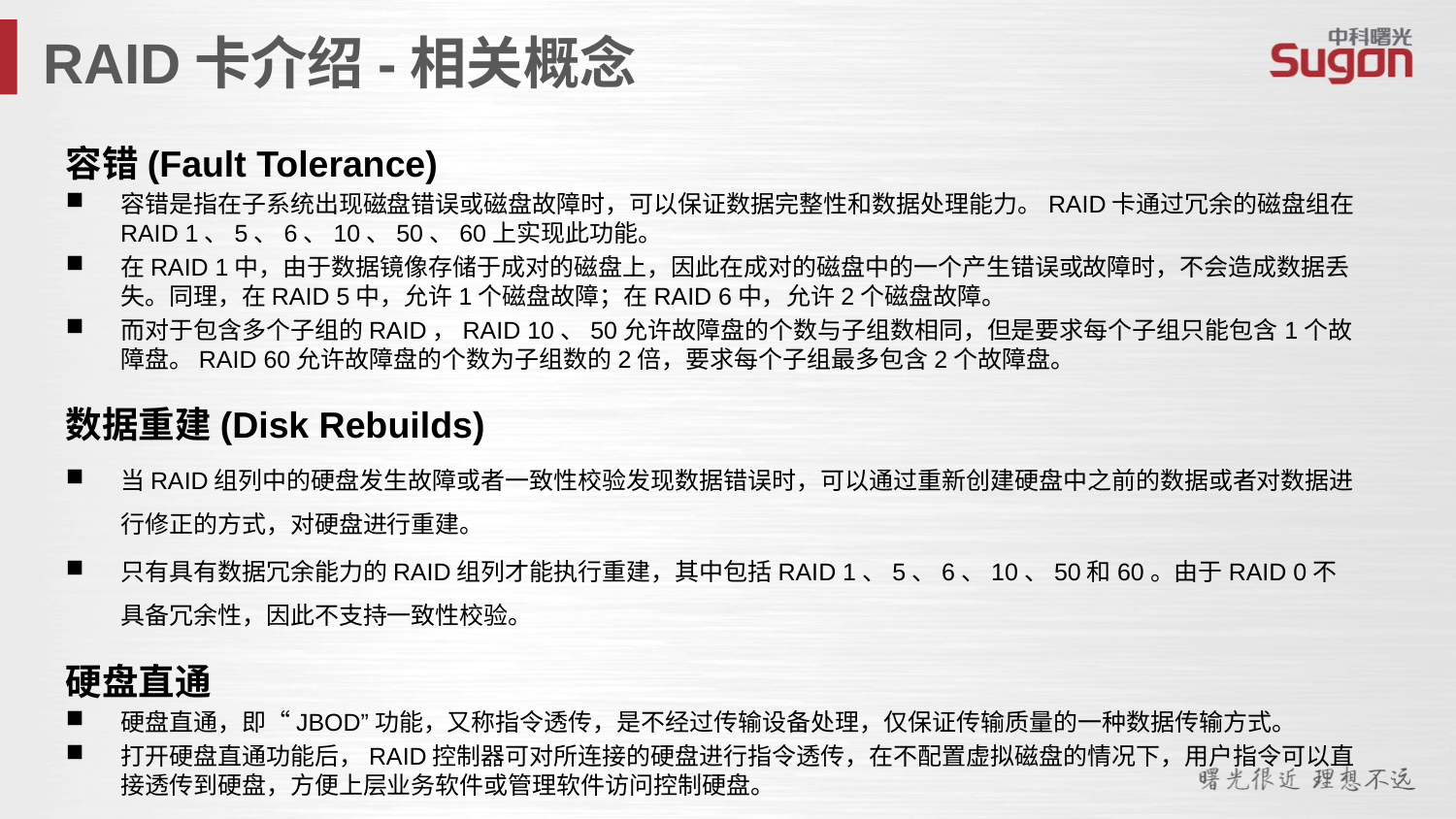

RAID卡介绍-相关概念
容错(Fault Tolerance)
容错是指在子系统出现磁盘错误或磁盘故障时，可以保证数据完整性和数据处理能力。RAID卡通过冗余的磁盘组在RAID 1、5、6、10、50、60上实现此功能。
在RAID 1中，由于数据镜像存储于成对的磁盘上，因此在成对的磁盘中的一个产生错误或故障时，不会造成数据丢失。同理，在RAID 5中，允许1个磁盘故障；在RAID 6中，允许2个磁盘故障。
而对于包含多个子组的RAID，RAID 10、50允许故障盘的个数与子组数相同，但是要求每个子组只能包含1个故障盘。RAID 60允许故障盘的个数为子组数的2倍，要求每个子组最多包含2个故障盘。
数据重建(Disk Rebuilds)
当RAID组列中的硬盘发生故障或者一致性校验发现数据错误时，可以通过重新创建硬盘中之前的数据或者对数据进行修正的方式，对硬盘进行重建。
只有具有数据冗余能力的RAID组列才能执行重建，其中包括RAID 1、5、6、10、50和60。由于RAID 0不具备冗余性，因此不支持一致性校验。
硬盘直通
硬盘直通，即“JBOD”功能，又称指令透传，是不经过传输设备处理，仅保证传输质量的一种数据传输方式。
打开硬盘直通功能后，RAID控制器可对所连接的硬盘进行指令透传，在不配置虚拟磁盘的情况下，用户指令可以直接透传到硬盘，方便上层业务软件或管理软件访问控制硬盘。